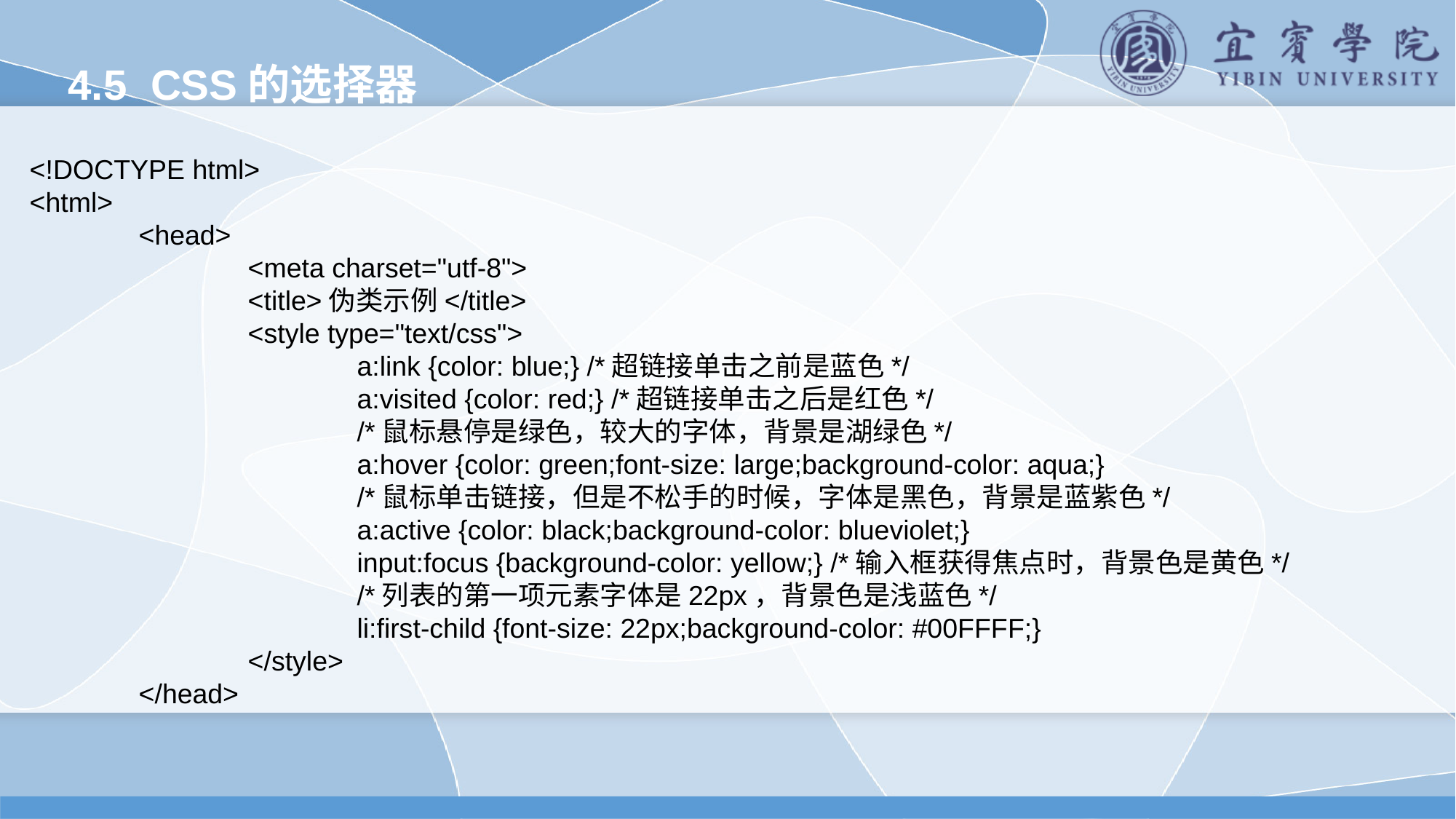

4.5  CSS的选择器
<!DOCTYPE html>
<html>
	<head>
		<meta charset="utf-8">
		<title>伪类示例</title>
		<style type="text/css">
			a:link {color: blue;} /*超链接单击之前是蓝色*/
			a:visited {color: red;} /*超链接单击之后是红色*/
			/*鼠标悬停是绿色，较大的字体，背景是湖绿色*/
			a:hover {color: green;font-size: large;background-color: aqua;}
			/*鼠标单击链接，但是不松手的时候，字体是黑色，背景是蓝紫色*/
			a:active {color: black;background-color: blueviolet;}
			input:focus {background-color: yellow;} /*输入框获得焦点时，背景色是黄色*/
			/*列表的第一项元素字体是22px，背景色是浅蓝色*/
			li:first-child {font-size: 22px;background-color: #00FFFF;}
		</style>
	</head>